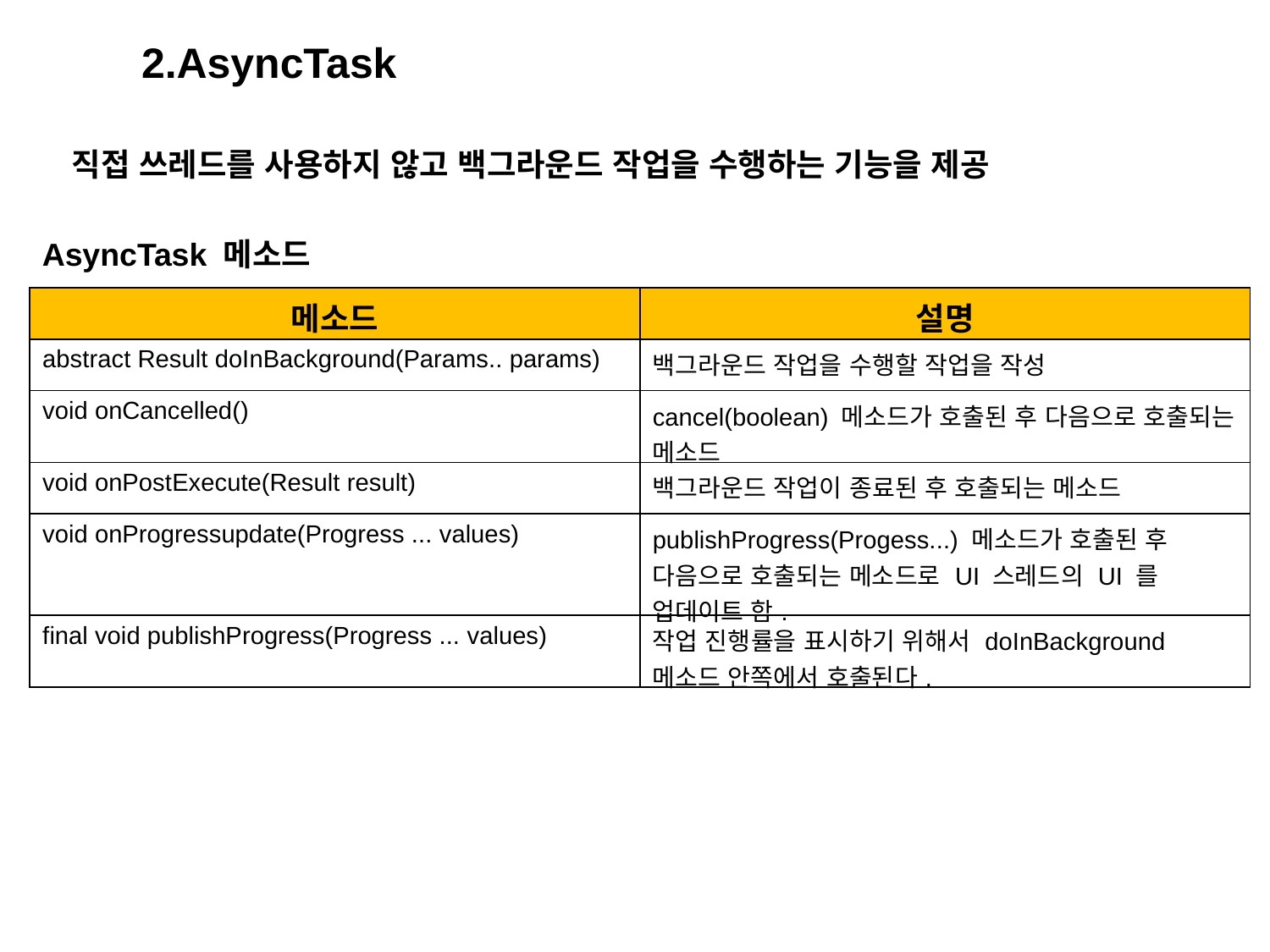

2.AsyncTask
직접 쓰레드를 사용하지 않고 백그라운드 작업을 수행하는 기능을 제공
AsyncTask 메소드
| 메소드 | 설명 |
| --- | --- |
| abstract Result doInBackground(Params.. params) | 백그라운드 작업을 수행할 작업을 작성 |
| void onCancelled() | cancel(boolean) 메소드가 호출된 후 다음으로 호출되는 메소드 |
| void onPostExecute(Result result) | 백그라운드 작업이 종료된 후 호출되는 메소드 |
| void onProgressupdate(Progress ... values) | publishProgress(Progess...) 메소드가 호출된 후 다음으로 호출되는 메소드로 UI 스레드의 UI 를 업데이트 함. |
| final void publishProgress(Progress ... values) | 작업 진행률을 표시하기 위해서 doInBackground 메소드 안쪽에서 호출된다. |